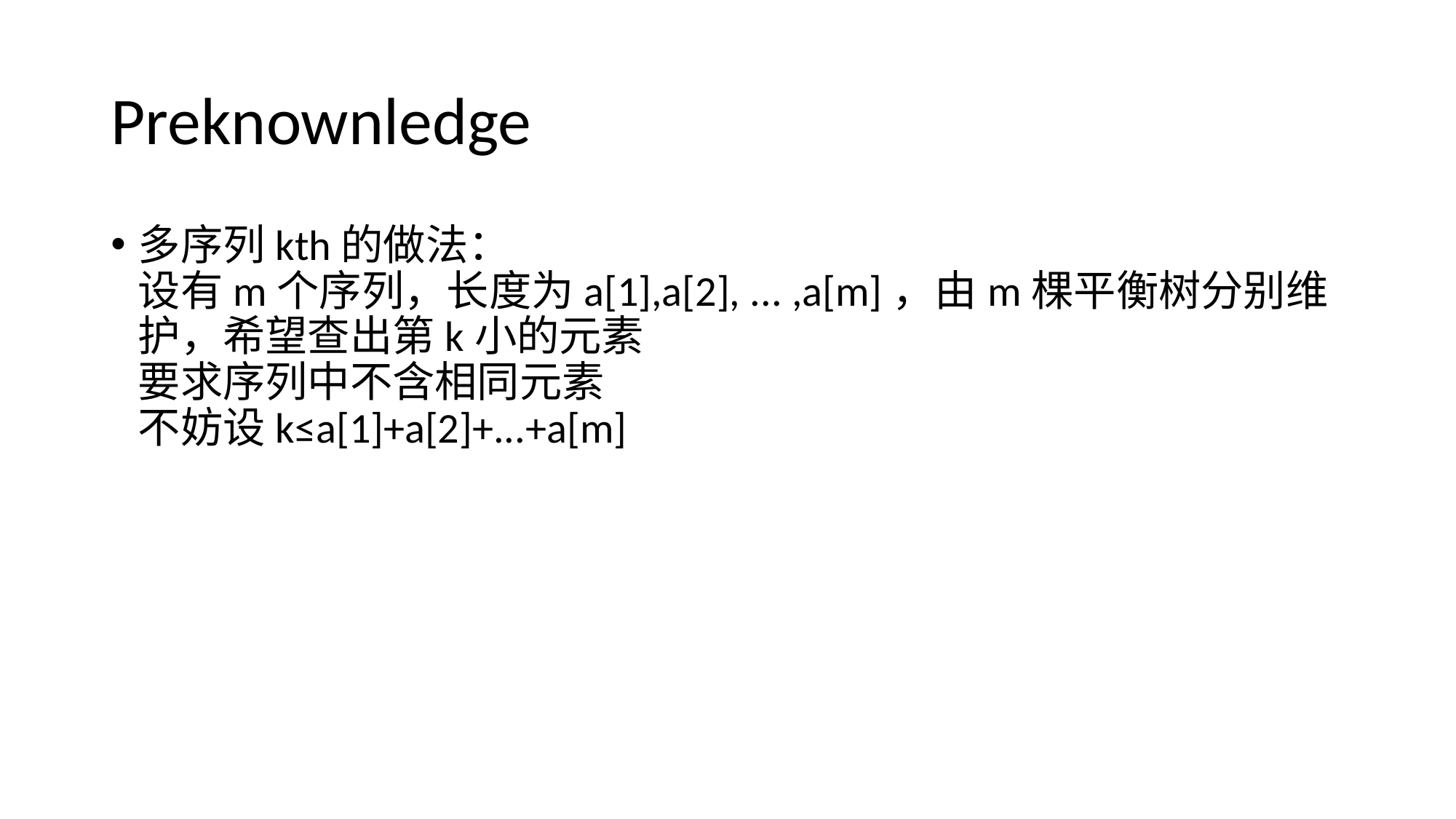

# Preknownledge
多序列kth的做法：
设有m个序列，长度为a[1],a[2], ... ,a[m]，由m棵平衡树分别维护，希望查出第k小的元素
要求序列中不含相同元素
不妨设k≤a[1]+a[2]+...+a[m]